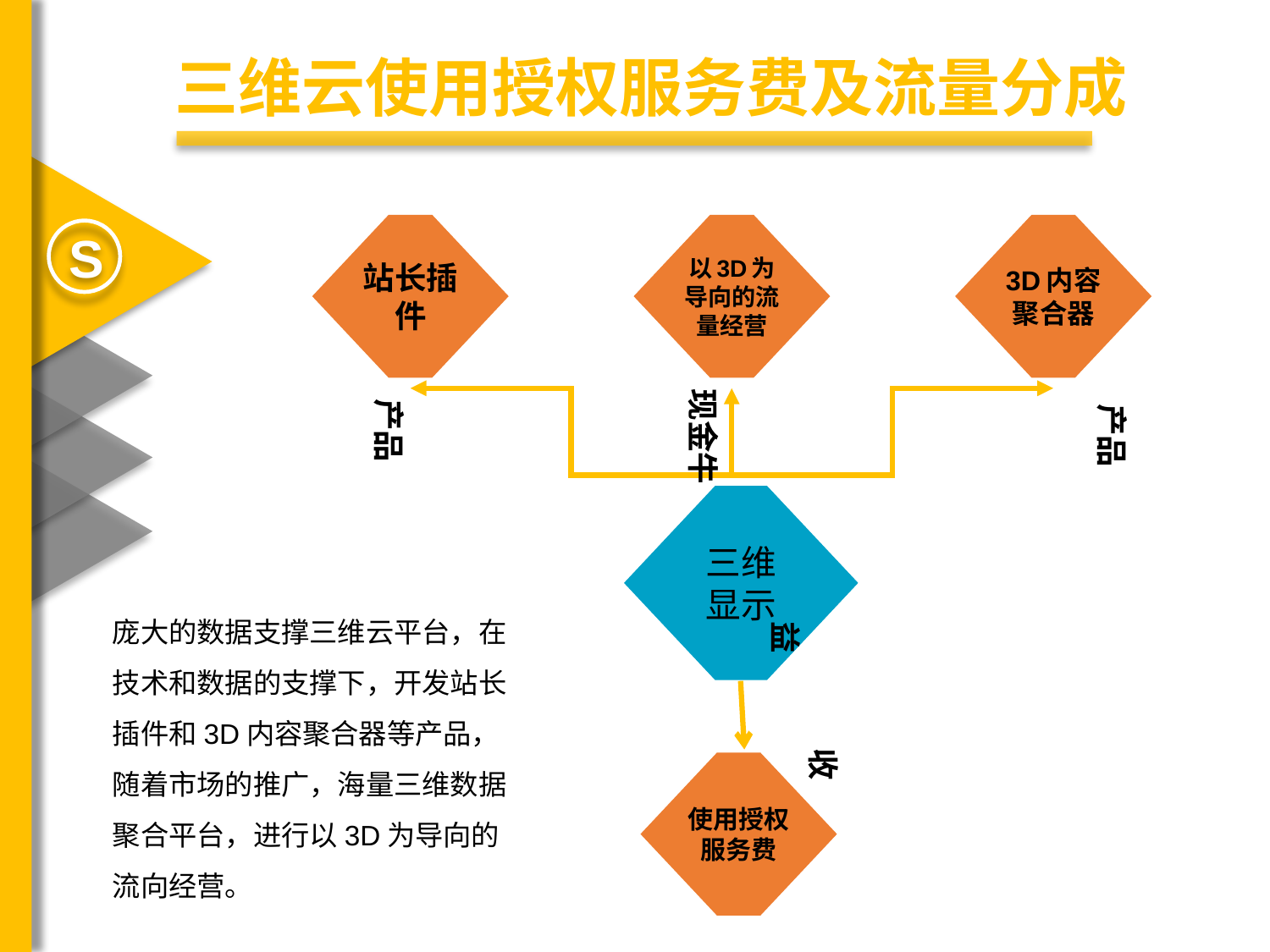

三维云使用授权服务费及流量分成

站长插件
以3D为导向的流量经营
3D内容聚合器
S

现金牛
产品

产品

三维
显示
庞大的数据支撑三维云平台，在技术和数据的支撑下，开发站长插件和3D内容聚合器等产品，随着市场的推广，海量三维数据聚合平台，进行以3D为导向的流向经营。
	收益
使用授权服务费